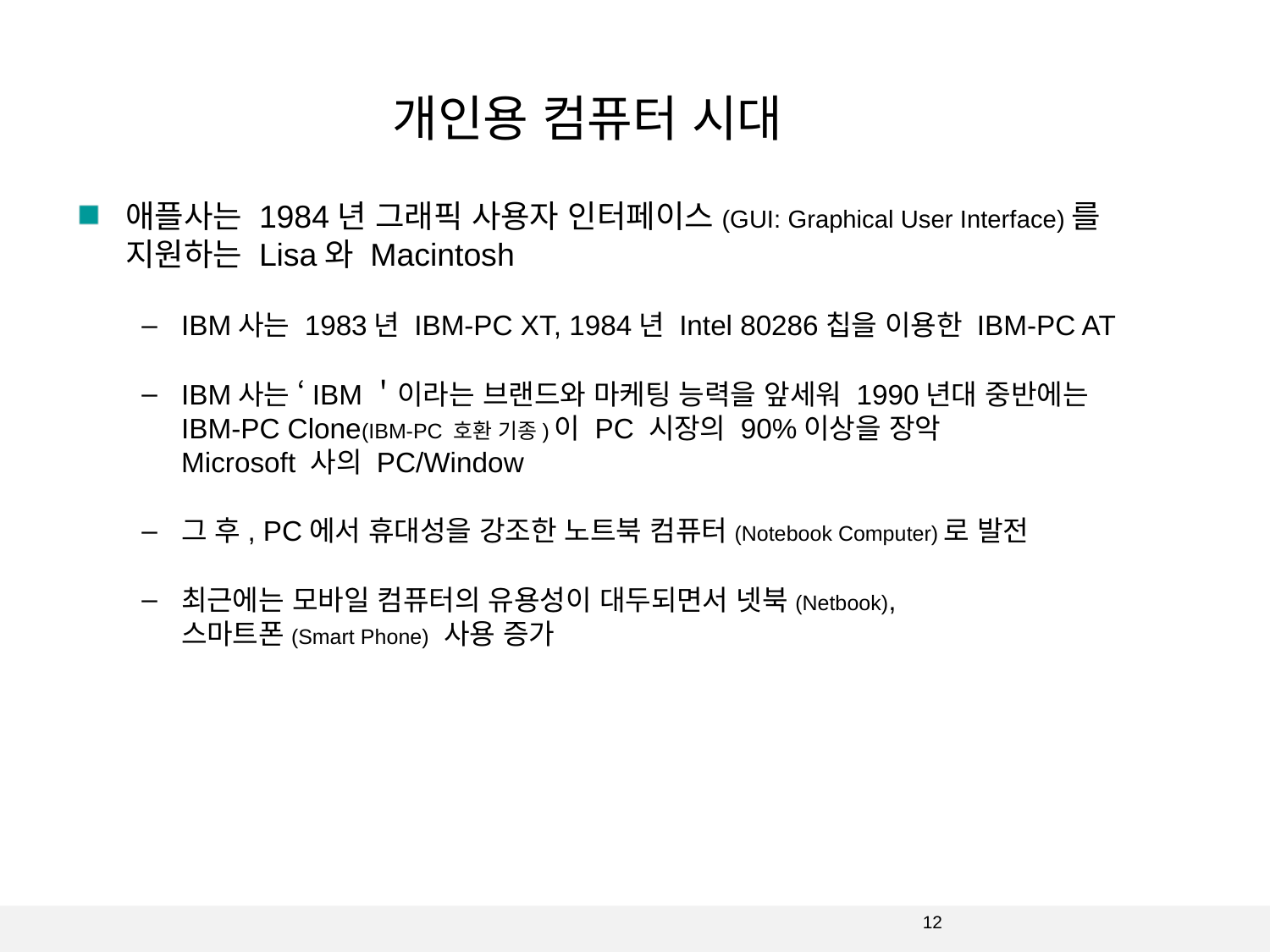

개인용 컴퓨터 시대
애플사는 1984년 그래픽 사용자 인터페이스(GUI: Graphical User Interface)를
지원하는 Lisa와 Macintosh
IBM사는 1983년 IBM-PC XT, 1984년 Intel 80286칩을 이용한 IBM-PC AT
IBM사는 ‘IBM＇이라는 브랜드와 마케팅 능력을 앞세워 1990년대 중반에는
IBM-PC Clone(IBM-PC 호환 기종)이 PC 시장의 90%이상을 장악
Microsoft 사의 PC/Window
그 후, PC에서 휴대성을 강조한 노트북 컴퓨터(Notebook Computer)로 발전
최근에는 모바일 컴퓨터의 유용성이 대두되면서 넷북(Netbook),
스마트폰(Smart Phone) 사용 증가
12